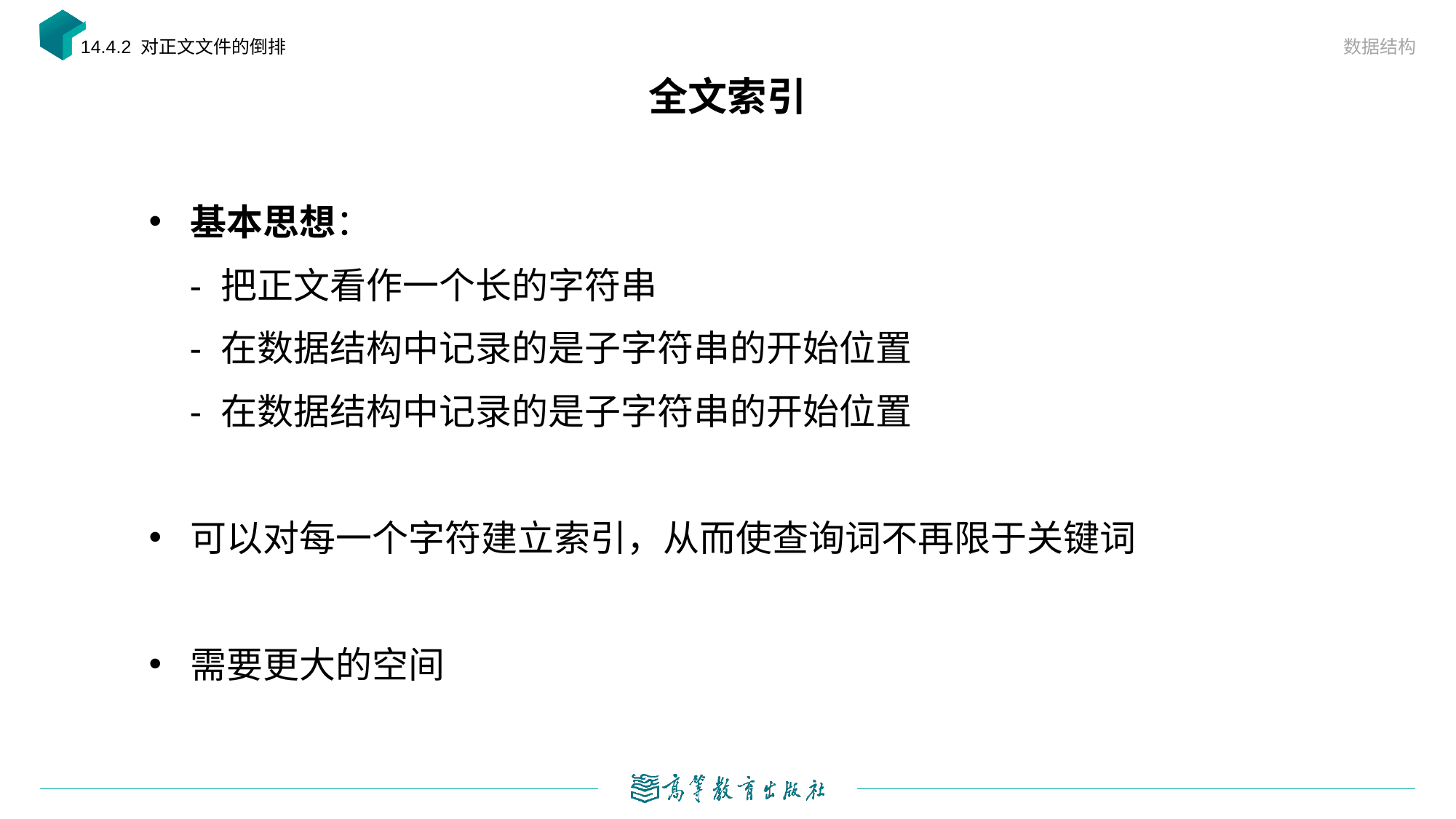

数据结构
14.4.2 对正文文件的倒排
# 全文索引
基本思想：
    - 把正文看作一个长的字符串
    - 在数据结构中记录的是子字符串的开始位置
    - 在数据结构中记录的是子字符串的开始位置

可以对每一个字符建立索引，从而使查询词不再限于关键词

需要更大的空间